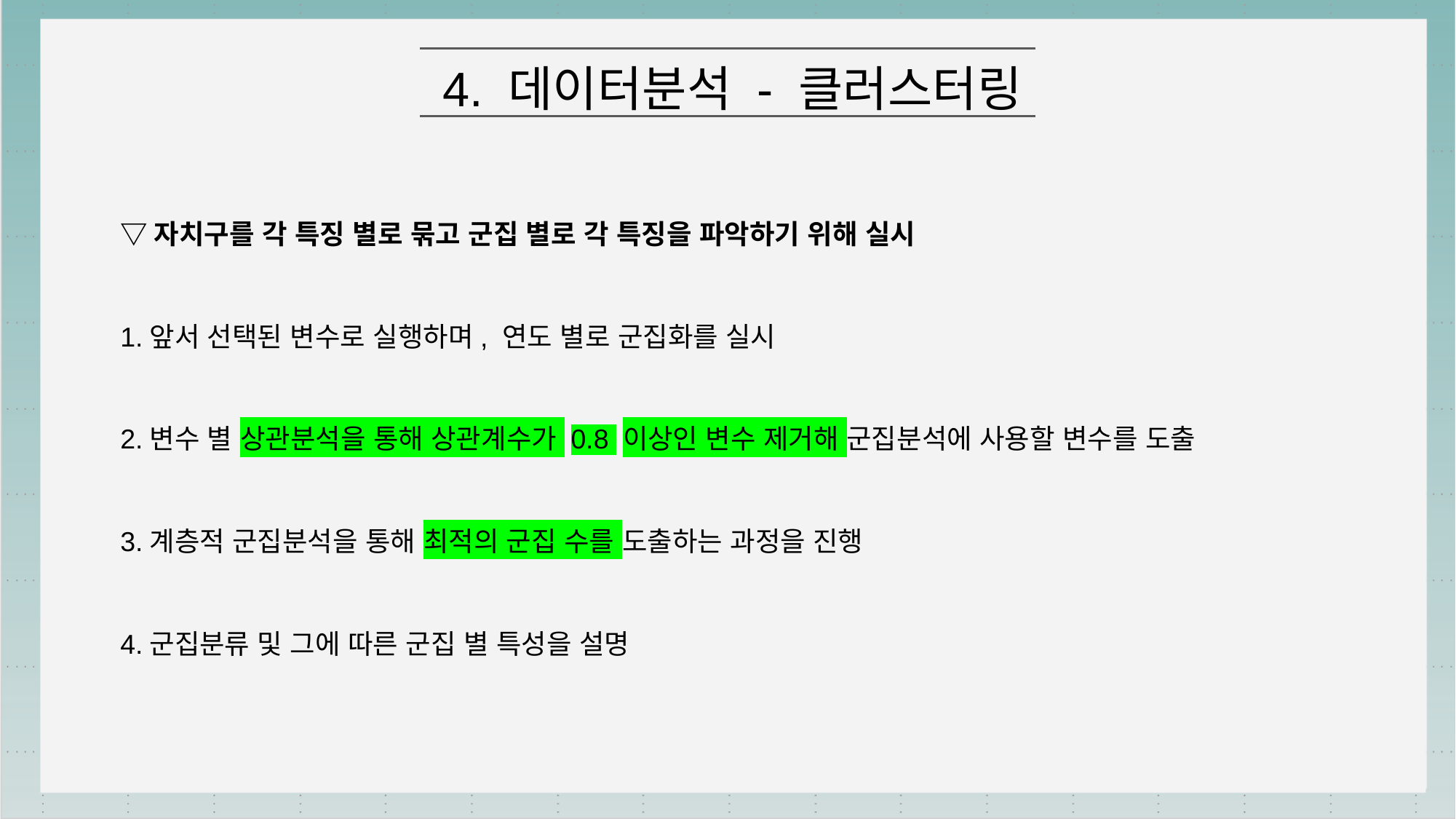

4. 데이터분석 - 클러스터링
▽자치구를 각 특징 별로 묶고 군집 별로 각 특징을 파악하기 위해 실시
1.앞서 선택된 변수로 실행하며, 연도 별로 군집화를 실시
2.변수 별 상관분석을 통해 상관계수가 0.8 이상인 변수 제거해 군집분석에 사용할 변수를 도출
3.계층적 군집분석을 통해 최적의 군집 수를 도출하는 과정을 진행
4.군집분류 및 그에 따른 군집 별 특성을 설명